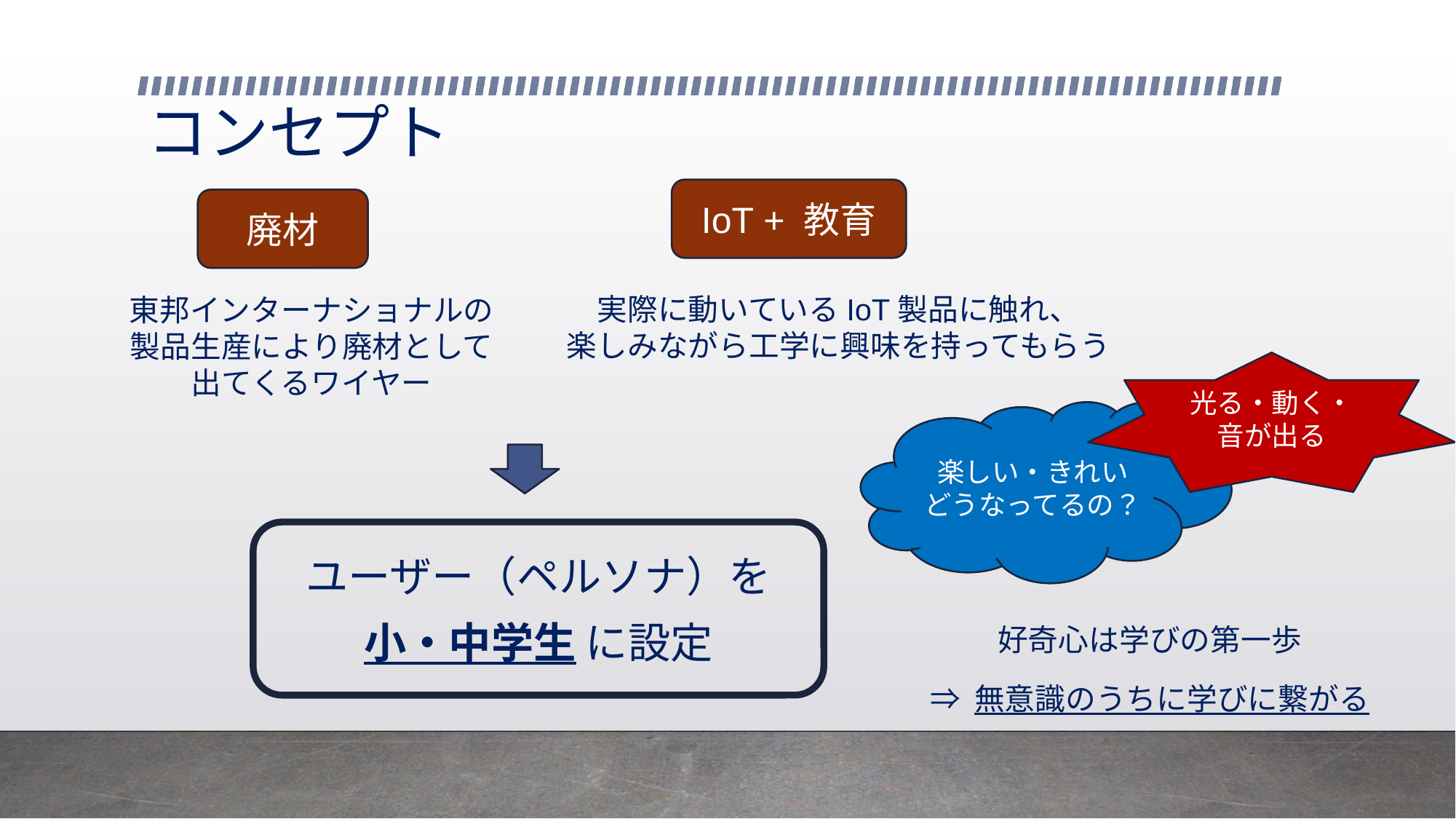

# コンセプト
IoT + 教育
廃材
実際に動いているIoT製品に触れ、
楽しみながら工学に興味を持ってもらう
東邦インターナショナルの
製品生産により廃材として
出てくるワイヤー
光る・動く・音が出る
楽しい・きれい
どうなってるの？

ユーザー（ペルソナ）を
小・中学生 に設定
好奇心は学びの第一歩
⇒ 無意識のうちに学びに繋がる